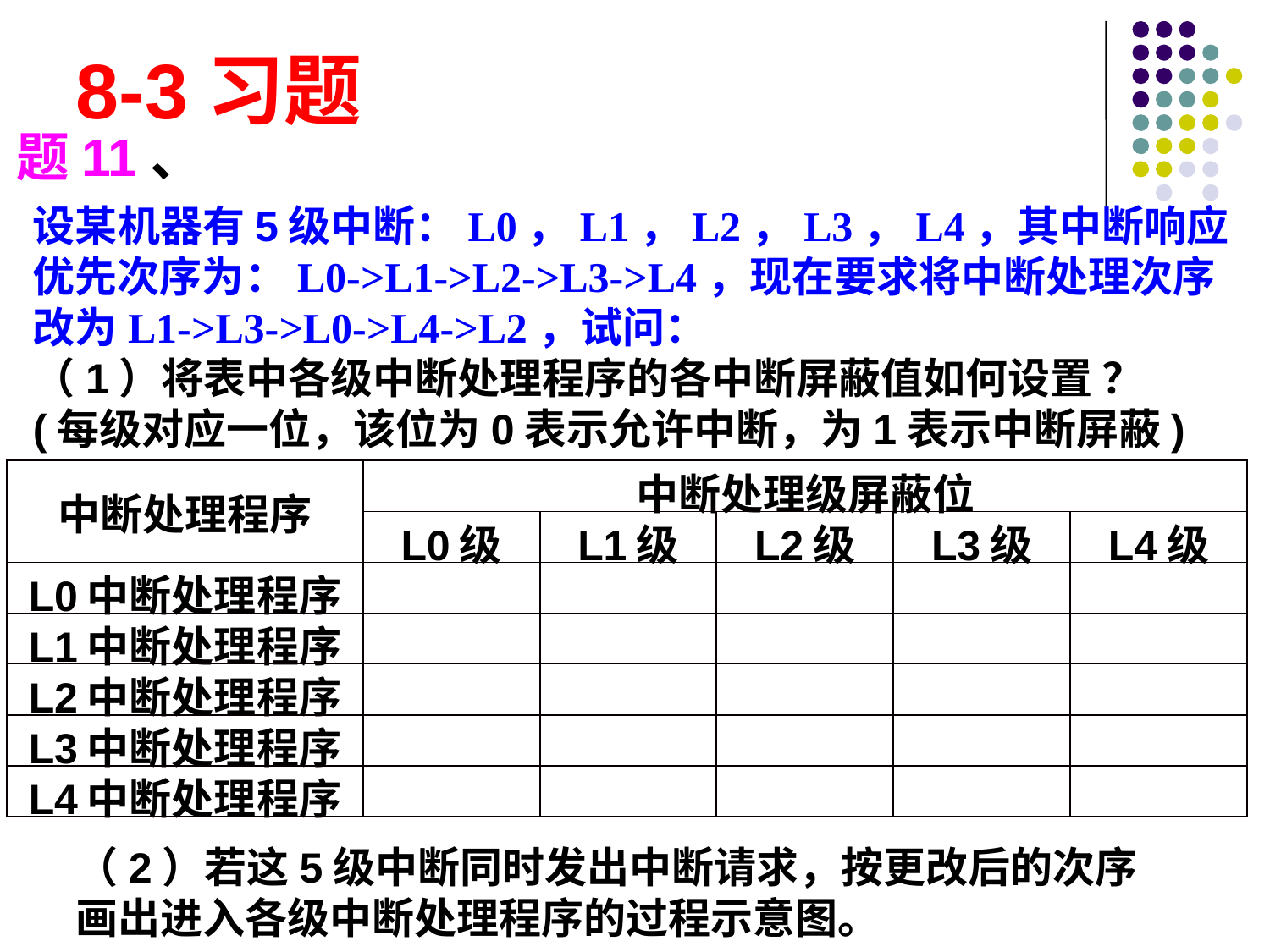

# 8-3习题
题11、
设某机器有5级中断：L0，L1，L2，L3，L4，其中断响应优先次序为：L0->L1->L2->L3->L4，现在要求将中断处理次序改为L1->L3->L0->L4->L2，试问：
（1）将表中各级中断处理程序的各中断屏蔽值如何设置 ？(每级对应一位，该位为0表示允许中断，为1表示中断屏蔽)
| 中断处理程序 | 中断处理级屏蔽位 |  |  |  |  |
| --- | --- | --- | --- | --- | --- |
|  | L0级 | L1级 | L2级 | L3级 | L4级 |
| L0中断处理程序 |  |  |  |  |  |
| L1中断处理程序 |  |  |  |  |  |
| L2中断处理程序 |  |  |  |  |  |
| L3中断处理程序 |  |  |  |  |  |
| L4中断处理程序 |  |  |  |  |  |
（2）若这5级中断同时发出中断请求，按更改后的次序画出进入各级中断处理程序的过程示意图。